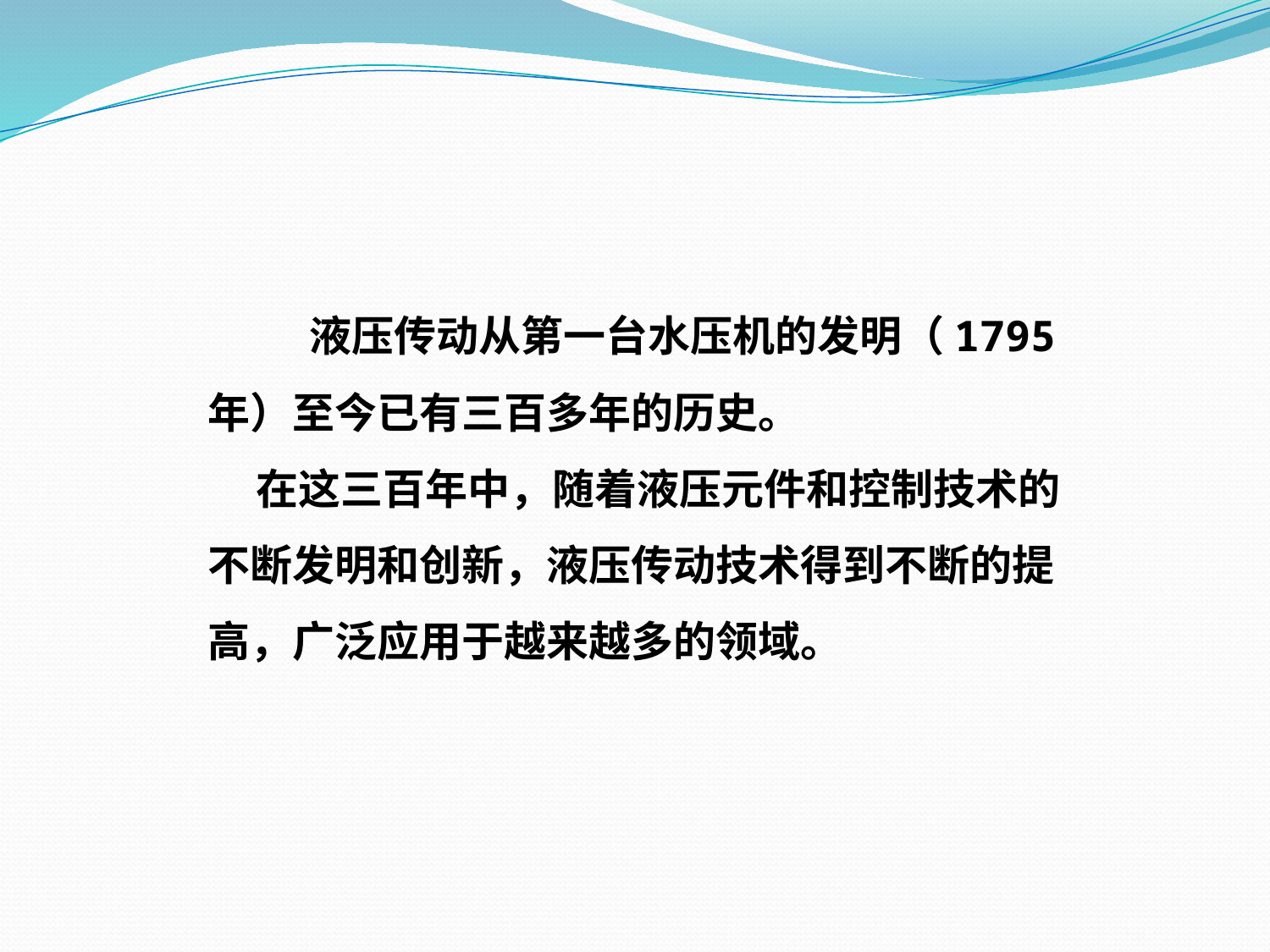

液压传动从第一台水压机的发明（1795年）至今已有三百多年的历史。
    在这三百年中，随着液压元件和控制技术的不断发明和创新，液压传动技术得到不断的提高，广泛应用于越来越多的领域。